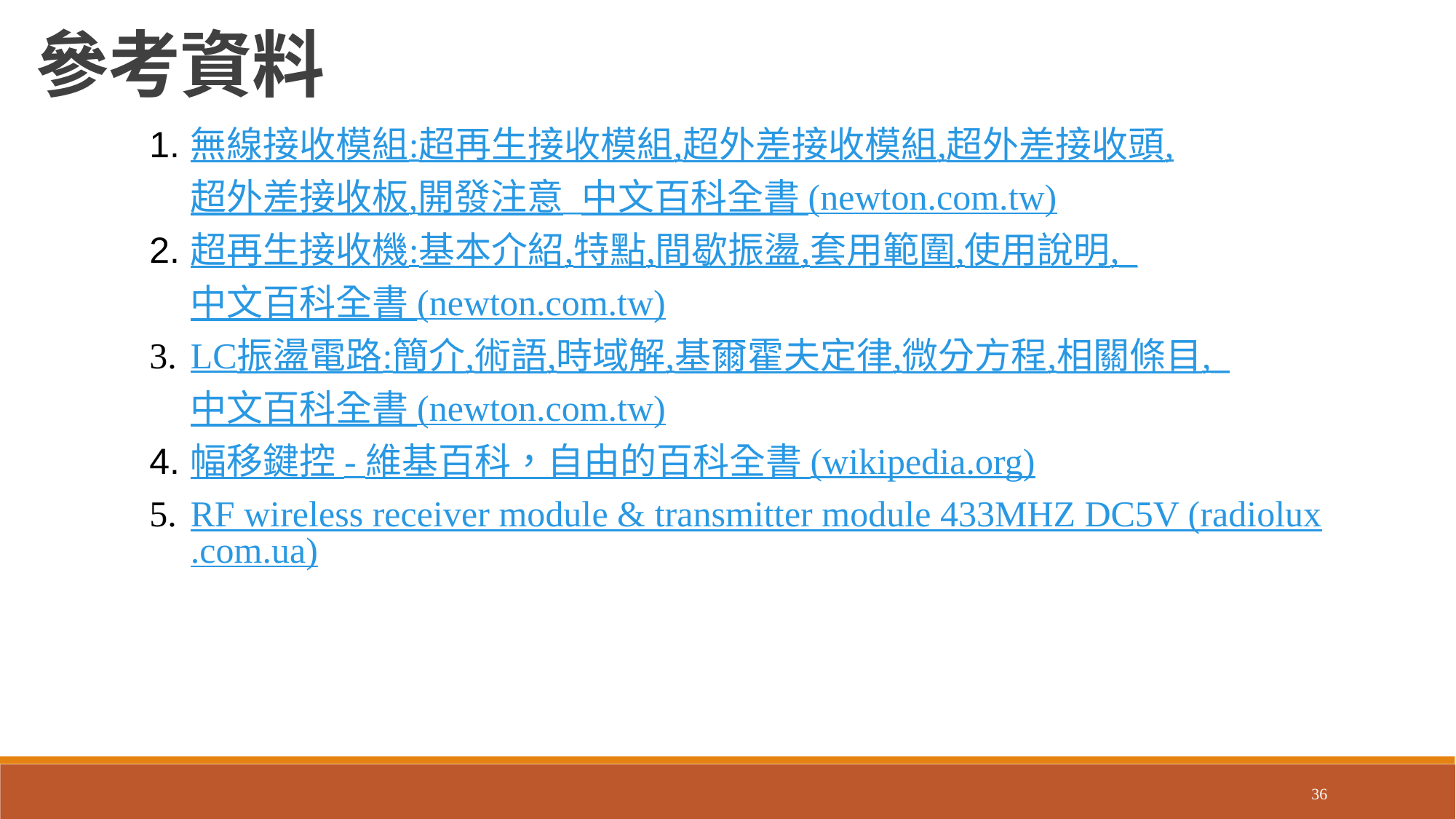

參考資料
無線接收模組:超再生接收模組,超外差接收模組,超外差接收頭,超外差接收板,開發注意_中文百科全書 (newton.com.tw)
超再生接收機:基本介紹,特點,間歇振盪,套用範圍,使用說明,_中文百科全書 (newton.com.tw)
LC振盪電路:簡介,術語,時域解,基爾霍夫定律,微分方程,相關條目,_中文百科全書 (newton.com.tw)
幅移鍵控 - 維基百科，自由的百科全書 (wikipedia.org)
RF wireless receiver module & transmitter module 433MHZ DC5V (radiolux.com.ua)
36